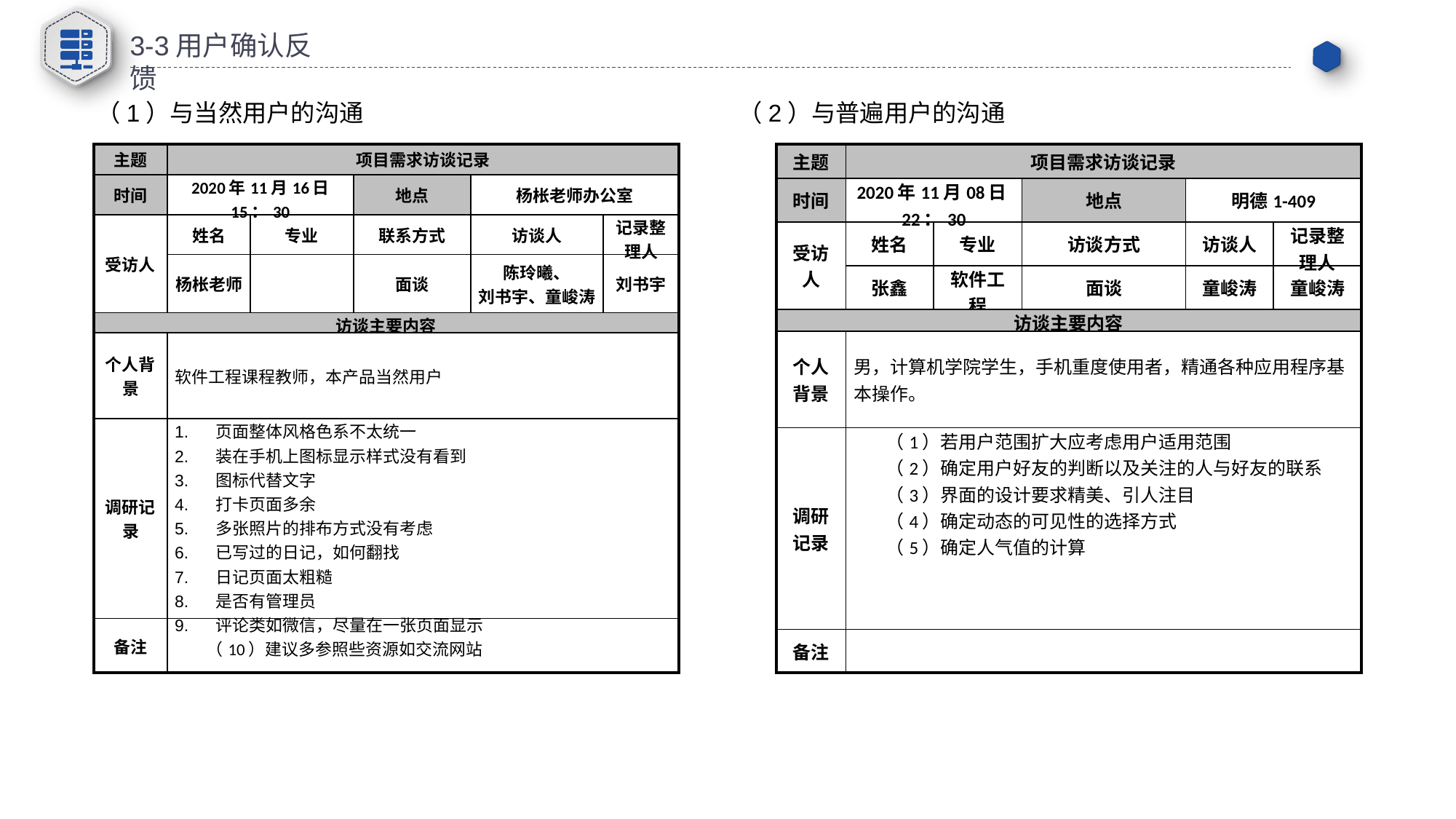

3-3用户确认反馈

（1）与当然用户的沟通
（2）与普遍用户的沟通
| 主题 | 项目需求访谈记录 |  |  |  |  |
| --- | --- | --- | --- | --- | --- |
| 时间 | 2020年11月16日 15：30 |  | 地点 | 杨枨老师办公室 |  |
| 受访人 | 姓名 | 专业 | 联系方式 | 访谈人 | 记录整理人 |
|  | 杨枨老师 |  | 面谈 | 陈玲曦、 刘书宇、童峻涛 | 刘书宇 |
| 访谈主要内容 |  |  |  |  |  |
| 个人背景 | 软件工程课程教师，本产品当然用户 |  |  |  |  |
| 调研记录 | 页面整体风格色系不太统一 装在手机上图标显示样式没有看到 图标代替文字 打卡页面多余 多张照片的排布方式没有考虑 已写过的日记，如何翻找 日记页面太粗糙 是否有管理员 评论类如微信，尽量在一张页面显示 （10）建议多参照些资源如交流网站 |  |  |  |  |
| 备注 |  |  |  |  |  |
| 主题 | 项目需求访谈记录 |  |  |  |  |
| --- | --- | --- | --- | --- | --- |
| 时间 | 2020年11月08日 22：30 |  | 地点 | 明德1-409 |  |
| 受访人 | 姓名 | 专业 | 访谈方式 | 访谈人 | 记录整理人 |
|  | 张鑫 | 软件工程 | 面谈 | 童峻涛 | 童峻涛 |
| 访谈主要内容 |  |  |  |  |  |
| 个人背景 | 男，计算机学院学生，手机重度使用者，精通各种应用程序基本操作。 |  |  |  |  |
| 调研记录 | （1）若用户范围扩大应考虑用户适用范围 （2）确定用户好友的判断以及关注的人与好友的联系 （3）界面的设计要求精美、引人注目 （4）确定动态的可见性的选择方式 （5）确定人气值的计算 |  |  |  |  |
| 备注 |  |  |  |  |  |